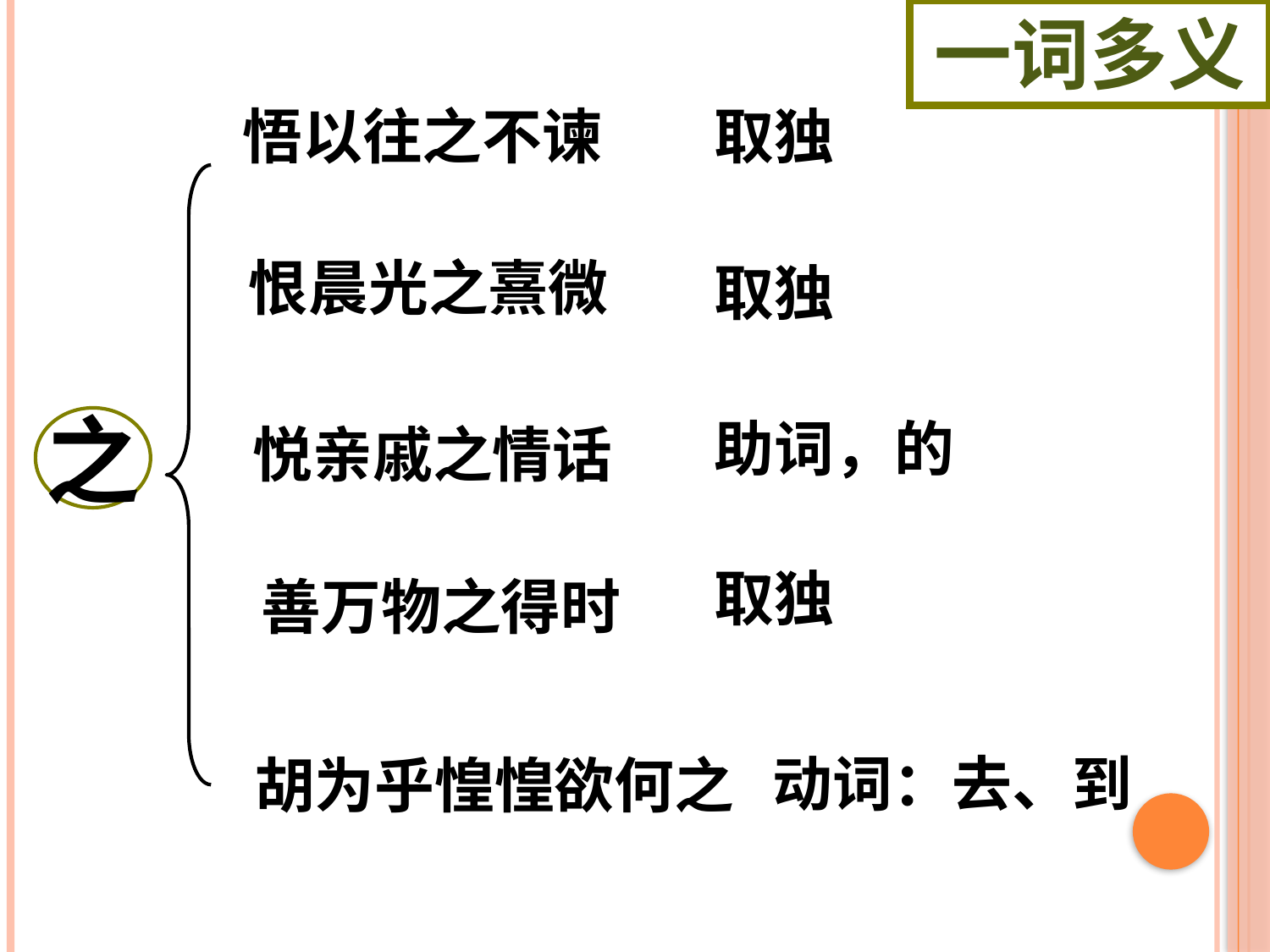

一词多义
悟以往之不谏
取独

恨晨光之熹微
取独
助词，的
之
悦亲戚之情话
取独
善万物之得时
动词：去、到
胡为乎惶惶欲何之